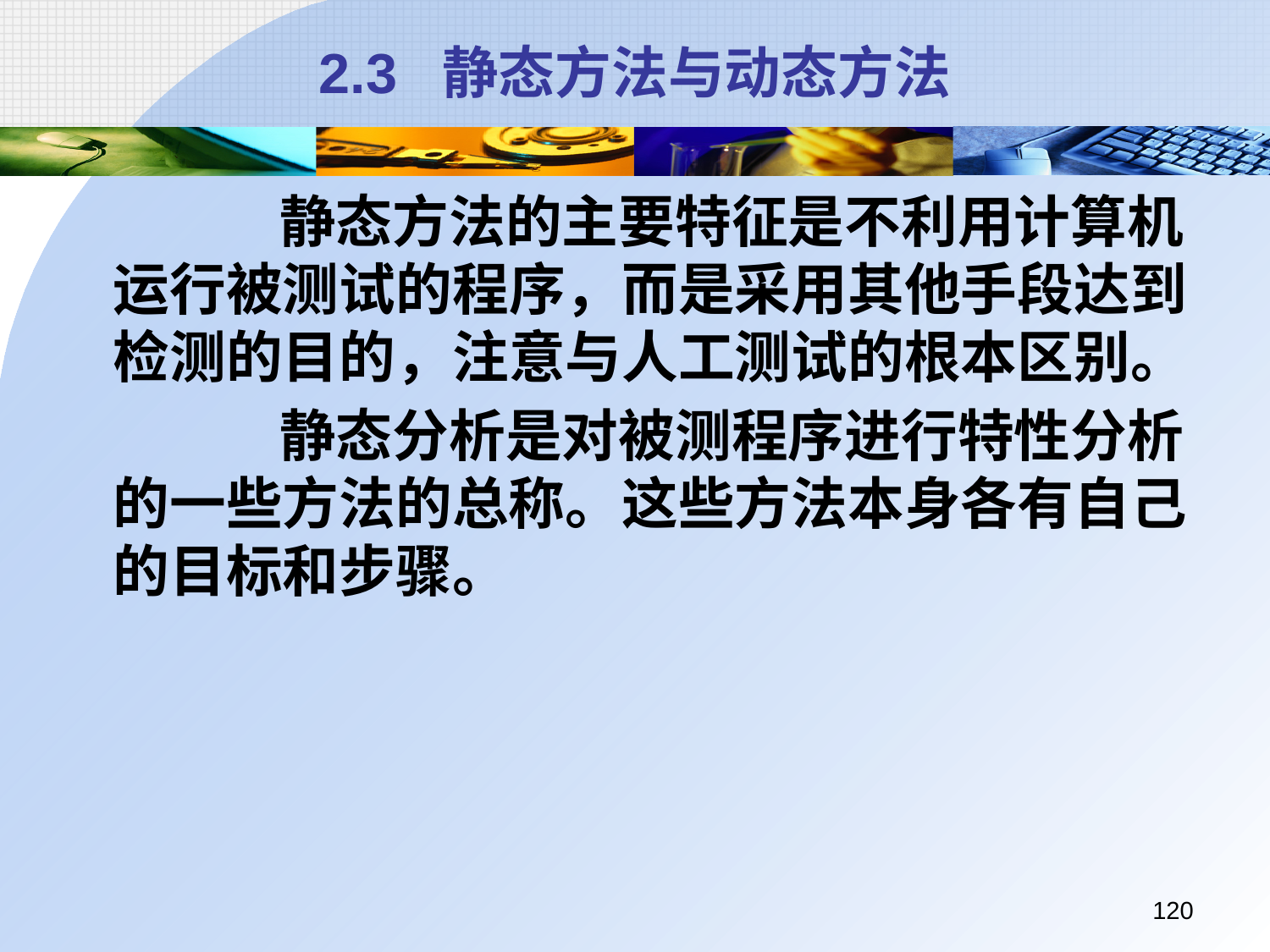

# 2.3  静态方法与动态方法
		  静态方法的主要特征是不利用计算机运行被测试的程序，而是采用其他手段达到检测的目的，注意与人工测试的根本区别。
		  静态分析是对被测程序进行特性分析的一些方法的总称。这些方法本身各有自己的目标和步骤。

120